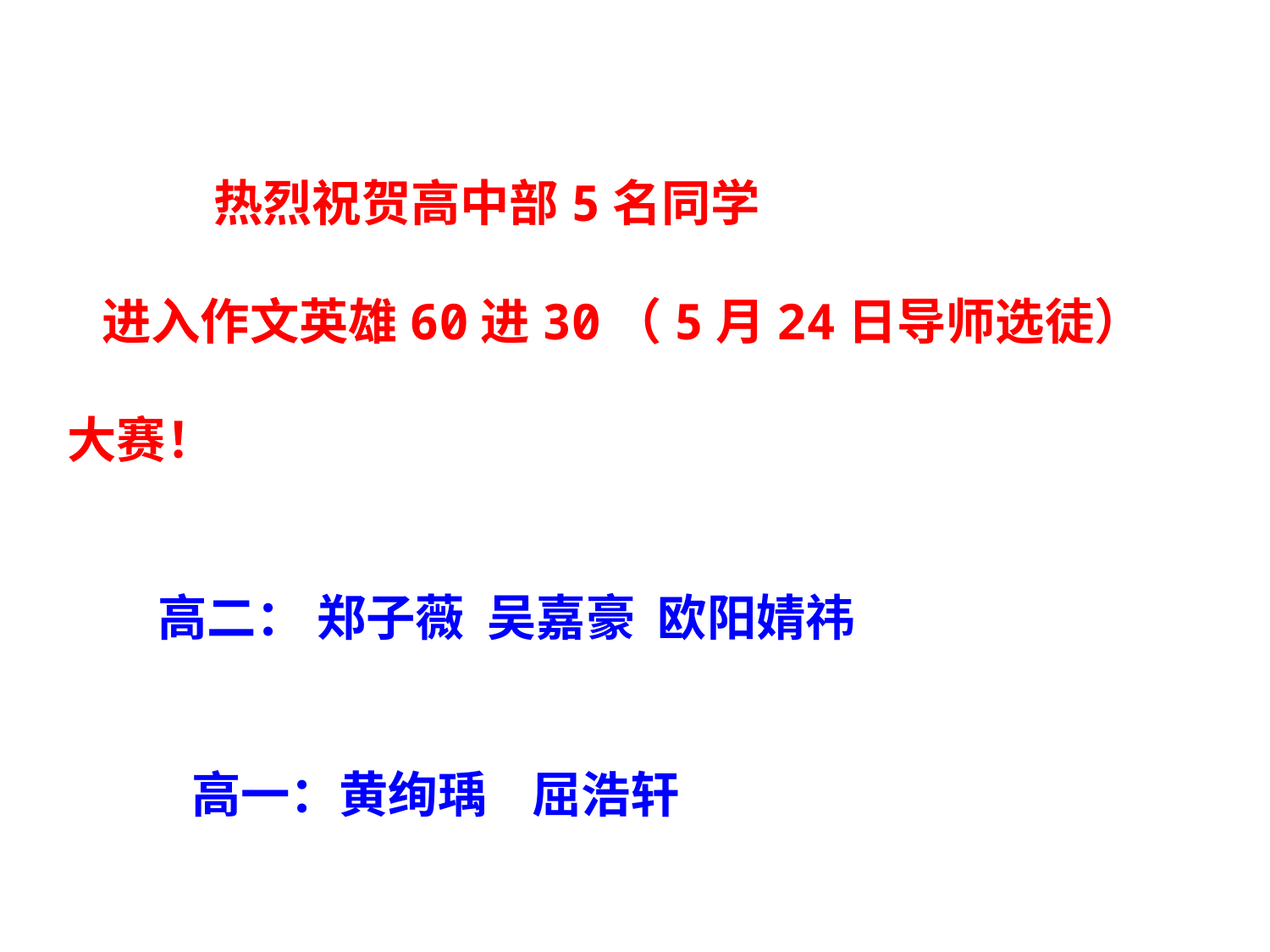

热烈祝贺高中部5名同学
  进入作文英雄60进30（5月24日导师选徒）大赛！

       高二： 郑子薇  吴嘉豪  欧阳婧祎

          高一：黄绚瑀    屈浩轩